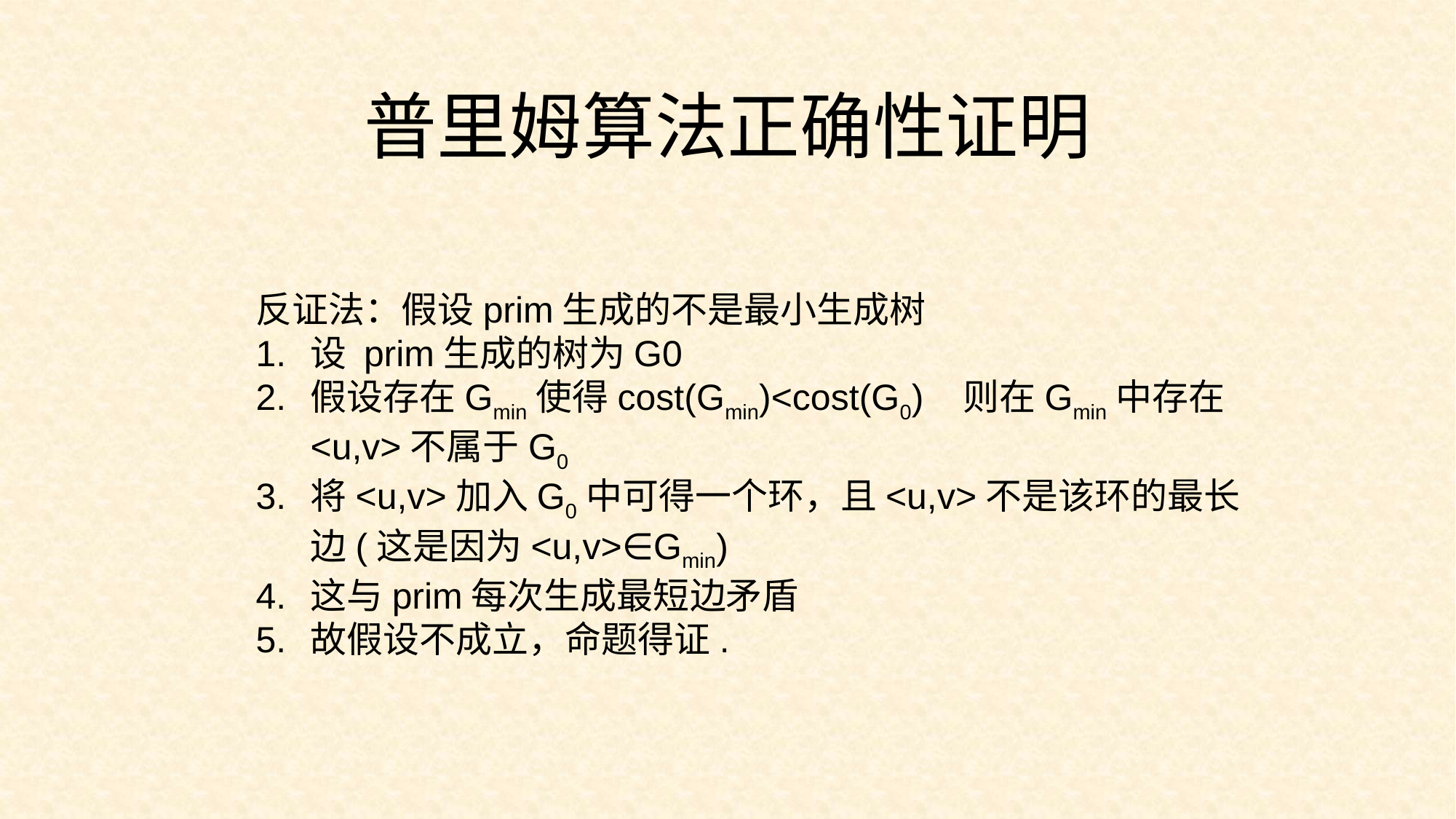

普里姆算法正确性证明
反证法：假设prim生成的不是最小生成树
设 prim生成的树为G0
假设存在Gmin使得cost(Gmin)<cost(G0)   则在Gmin中存在<u,v>不属于G0
将<u,v>加入G0中可得一个环，且<u,v>不是该环的最长边(这是因为<u,v>∈Gmin)
这与prim每次生成最短边矛盾
故假设不成立，命题得证.